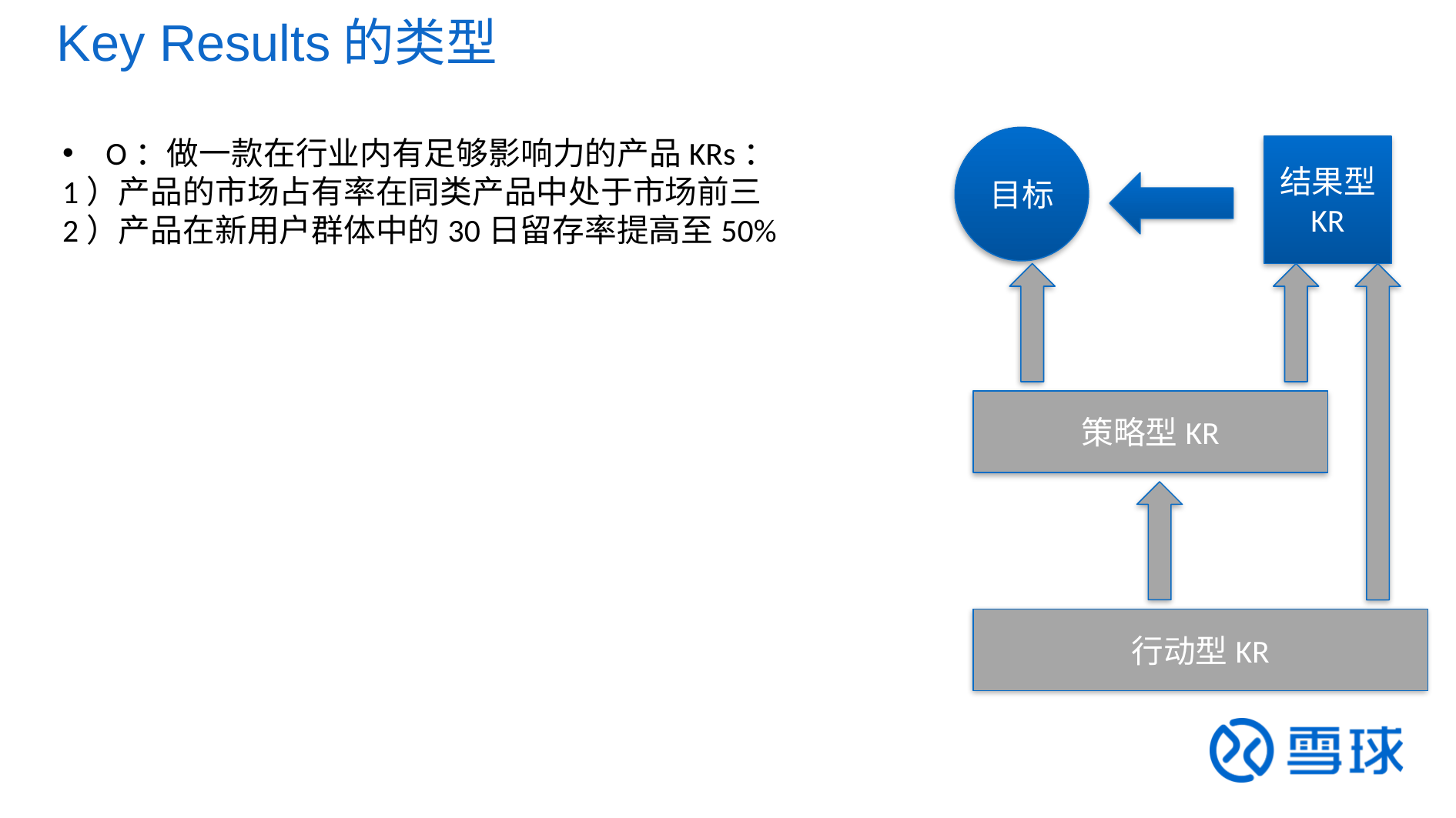

Key Results的类型
O：做一款在行业内有足够影响力的产品KRs：
1）产品的市场占有率在同类产品中处于市场前三
2）产品在新用户群体中的30日留存率提高至50%
目标
结果型
KR

策略型KR

行动型KR